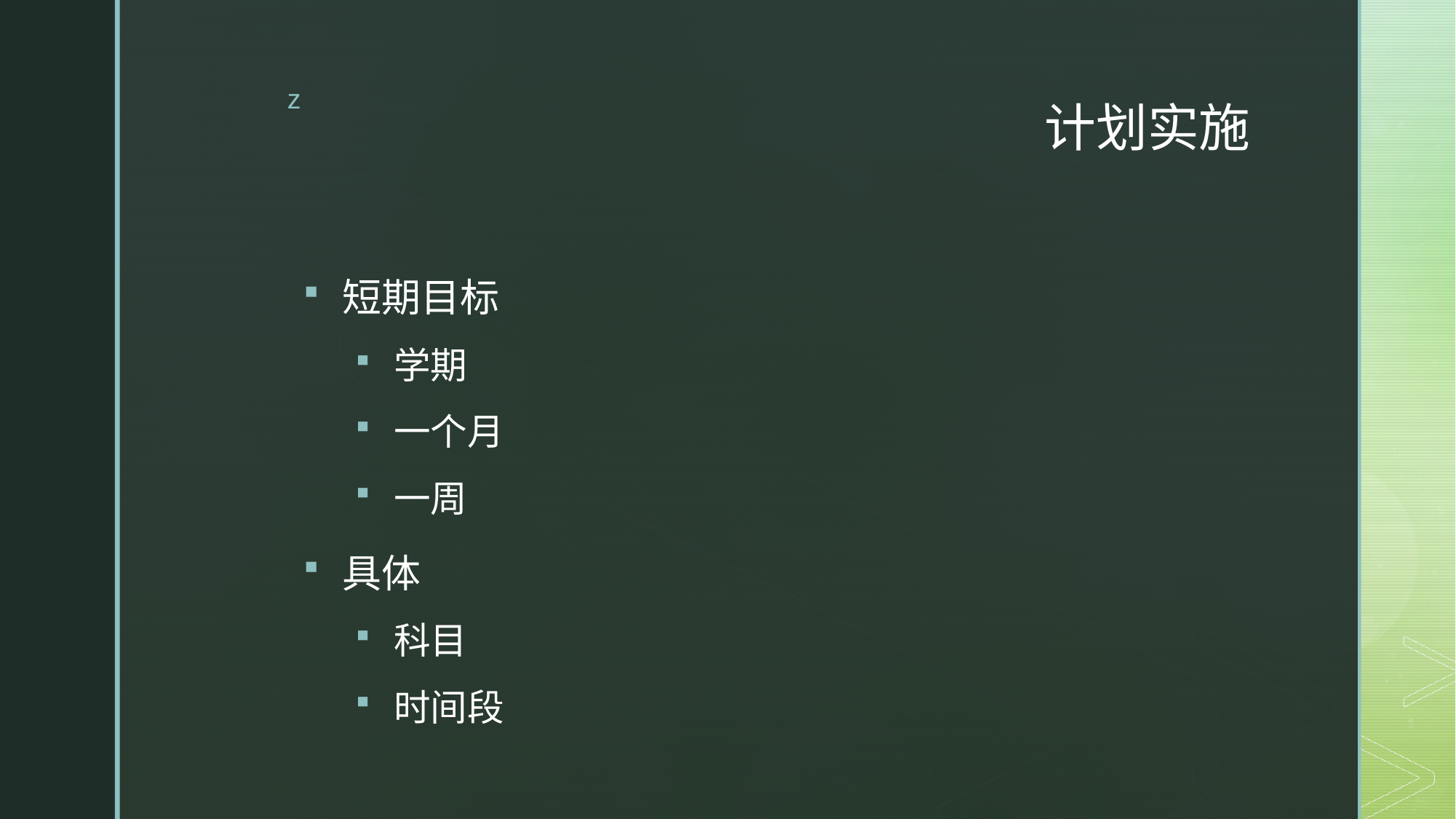

# 计划实施
短期目标
学期
一个月
一周
具体
科目
时间段